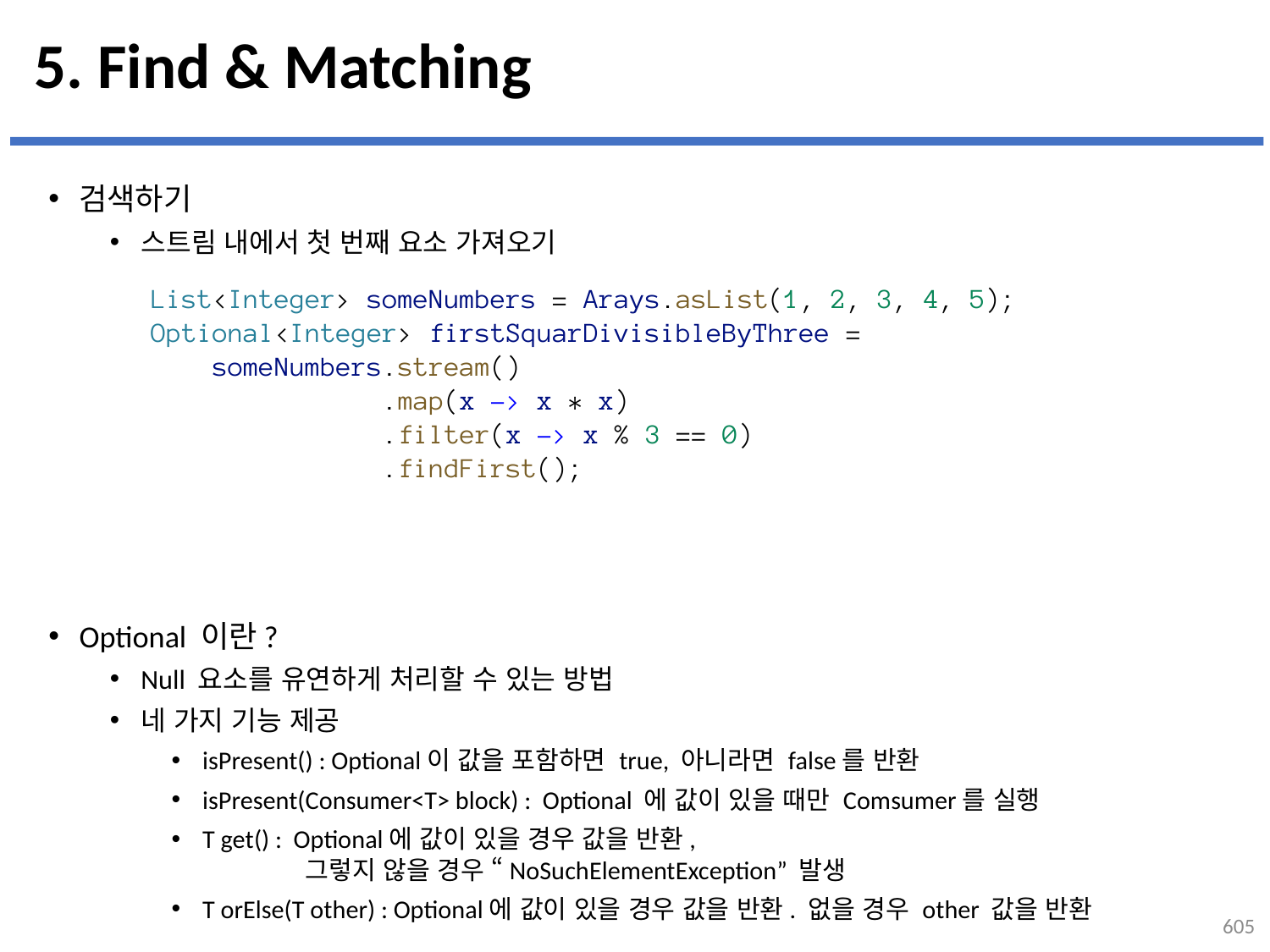

# 5. Find & Matching
검색하기
스트림 내에서 첫 번째 요소 가져오기

Optional 이란?
Null 요소를 유연하게 처리할 수 있는 방법
네 가지 기능 제공
isPresent() : Optional이 값을 포함하면 true, 아니라면 false를 반환
isPresent(Consumer<T> block) :  Optional 에 값이 있을 때만 Comsumer를 실행
T get() :  Optional에 값이 있을 경우 값을 반환,
                 그렇지 않을 경우 “NoSuchElementException” 발생
T orElse(T other) : Optional에 값이 있을 경우 값을 반환. 없을 경우 other 값을 반환
List<Integer> someNumbers = Arays.asList(1, 2, 3, 4, 5);
Optional<Integer> firstSquarDivisibleByThree =
    someNumbers.stream()
               .map(x -> x * x)
               .filter(x -> x % 3 == 0)
               .findFirst();
605